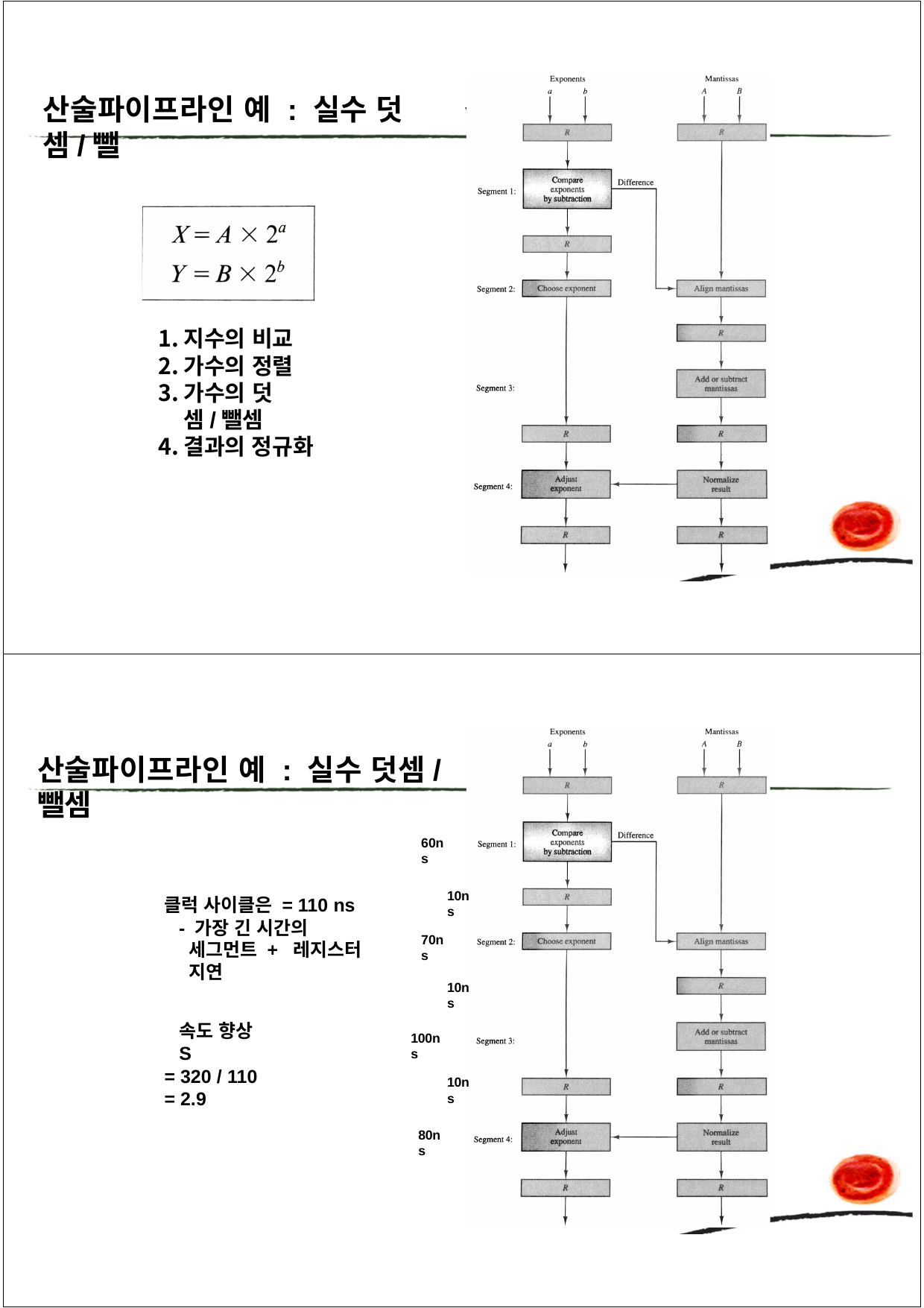

산술파이프라인 예 : 실수 덧셈/뺄
셈

지수의 비교
가수의 정렬
가수의 덧셈/뺄셈
결과의 정규화

산술파이프라인 예 : 실수 덧셈/뺄셈

60ns
10ns
클럭 사이클은 = 110 ns
- 가장 긴 시간의 세그먼트 +  레지스터 지연
70ns
10ns
속도 향상 S
= 320 / 110
= 2.9
100ns
10ns
80ns